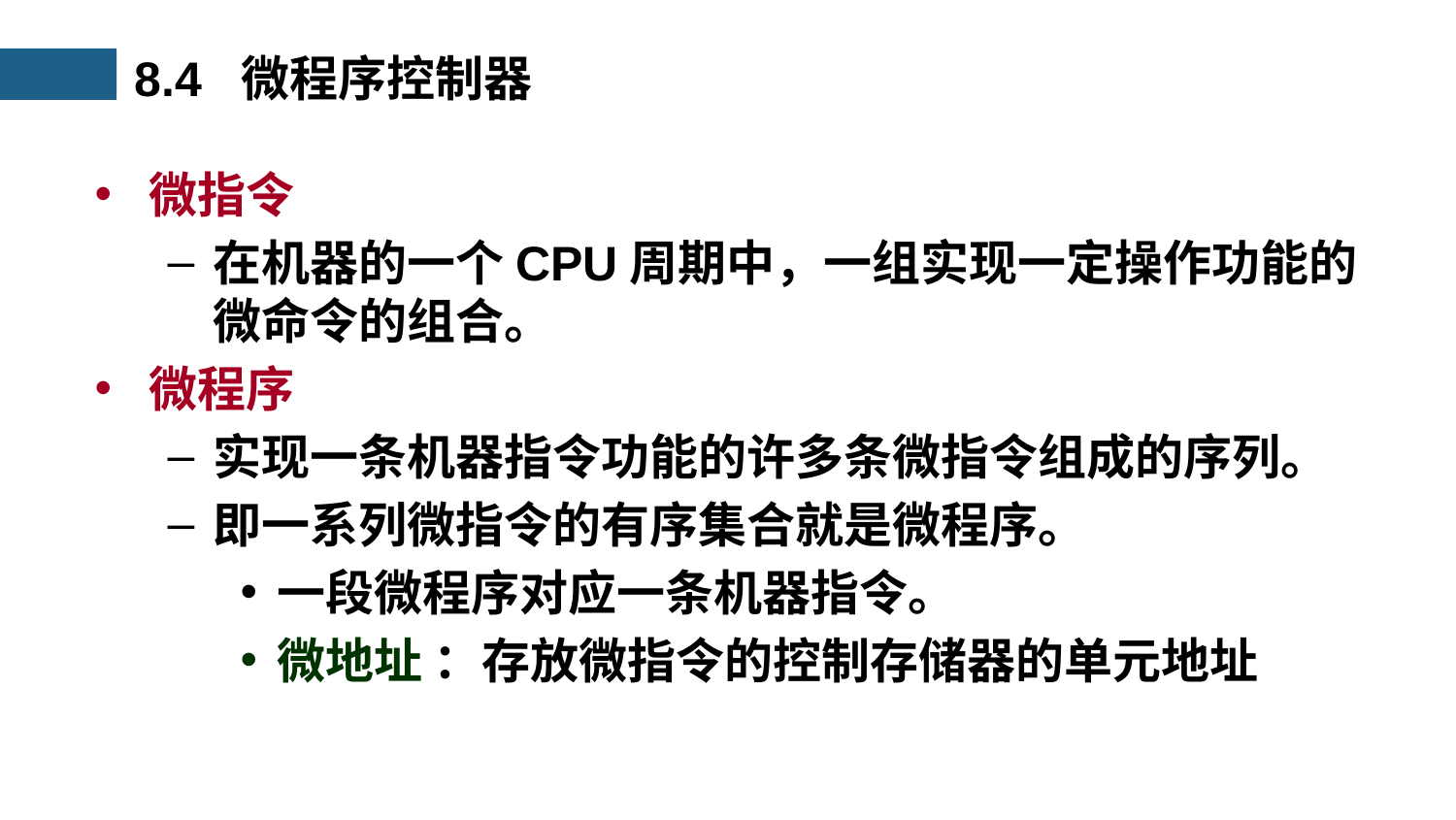

8.4  微程序控制器
微指令
在机器的一个CPU周期中，一组实现一定操作功能的微命令的组合。
微程序
实现一条机器指令功能的许多条微指令组成的序列。
即一系列微指令的有序集合就是微程序。
一段微程序对应一条机器指令。
微地址 ：存放微指令的控制存储器的单元地址